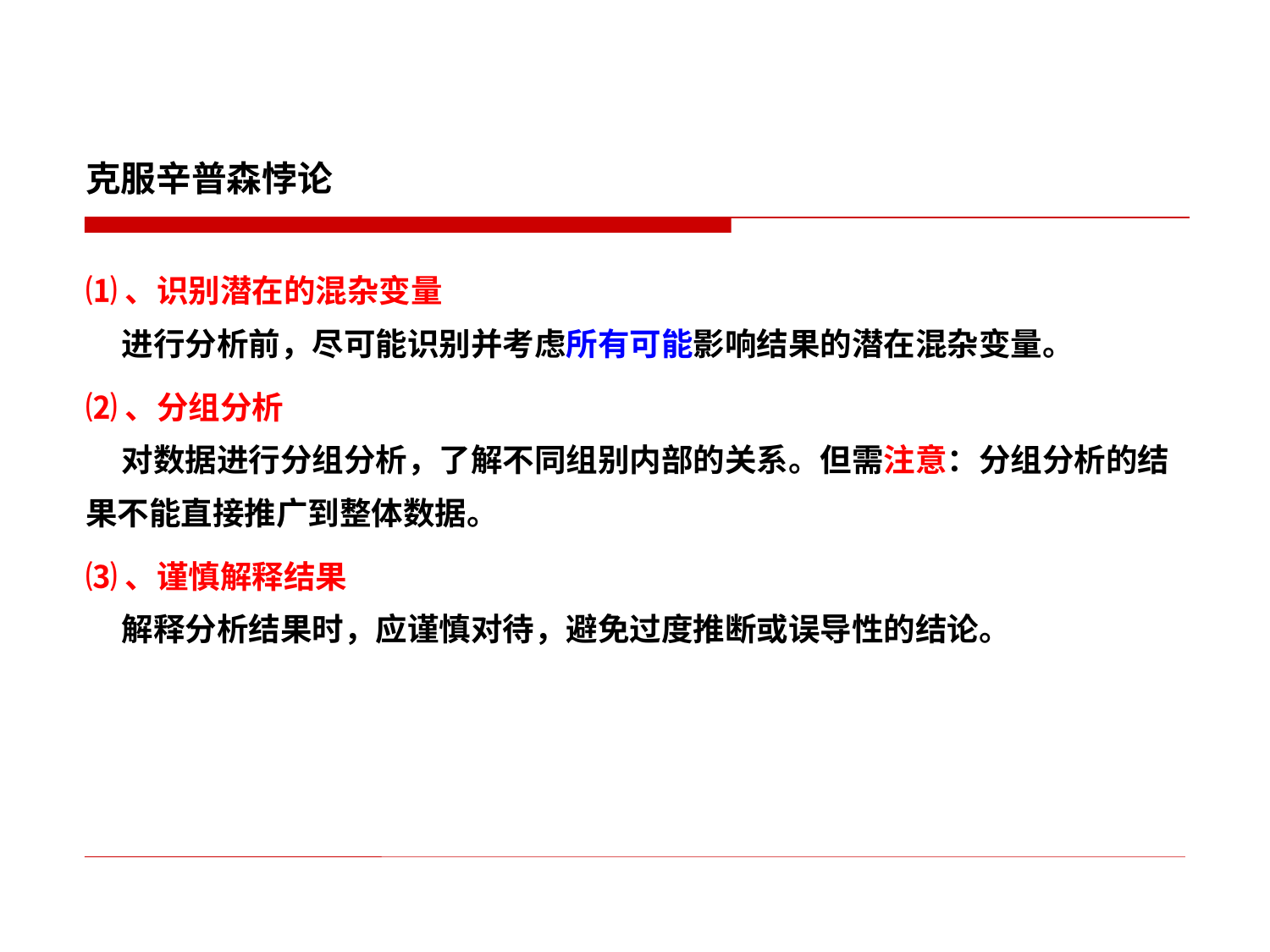

克服辛普森悖论
⑴、识别潜在的混杂变量
    进行分析前，尽可能识别并考虑所有可能影响结果的潜在混杂变量。
⑵、分组分析
    对数据进行分组分析，了解不同组别内部的关系。但需注意：分组分析的结果不能直接推广到整体数据。
⑶、谨慎解释结果
    解释分析结果时，应谨慎对待，避免过度推断或误导性的结论。